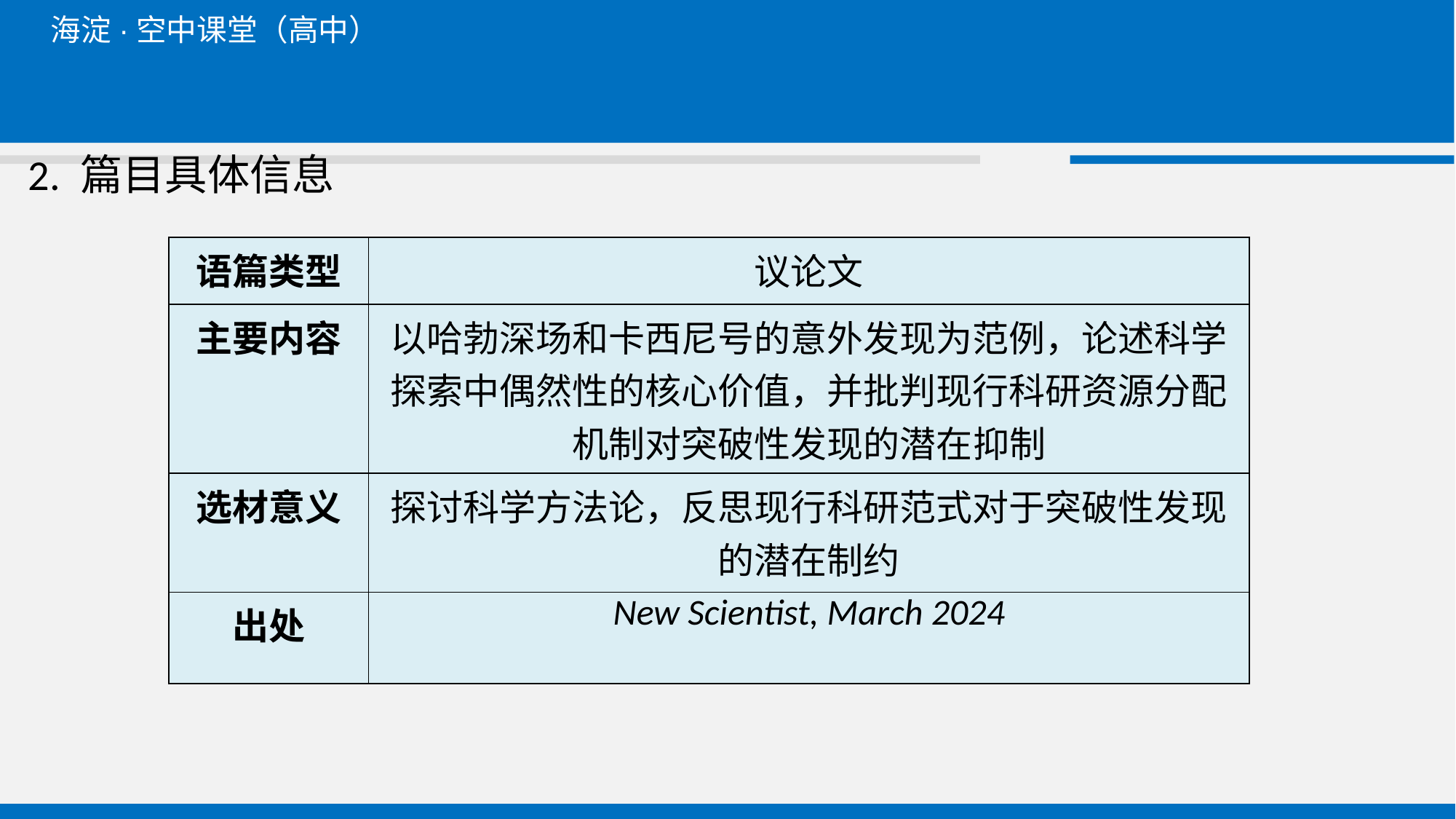

2. 篇目具体信息
| 语篇类型 | 议论文 |
| --- | --- |
| 主要内容 | 以哈勃深场和卡西尼号的意外发现为范例，论述科学探索中偶然性的核心价值，并批判现行科研资源分配机制对突破性发现的潜在抑制 |
| 选材意义 | 探讨科学方法论，反思现行科研范式对于突破性发现的潜在制约 |
| 出处 | New Scientist, March 2024 |